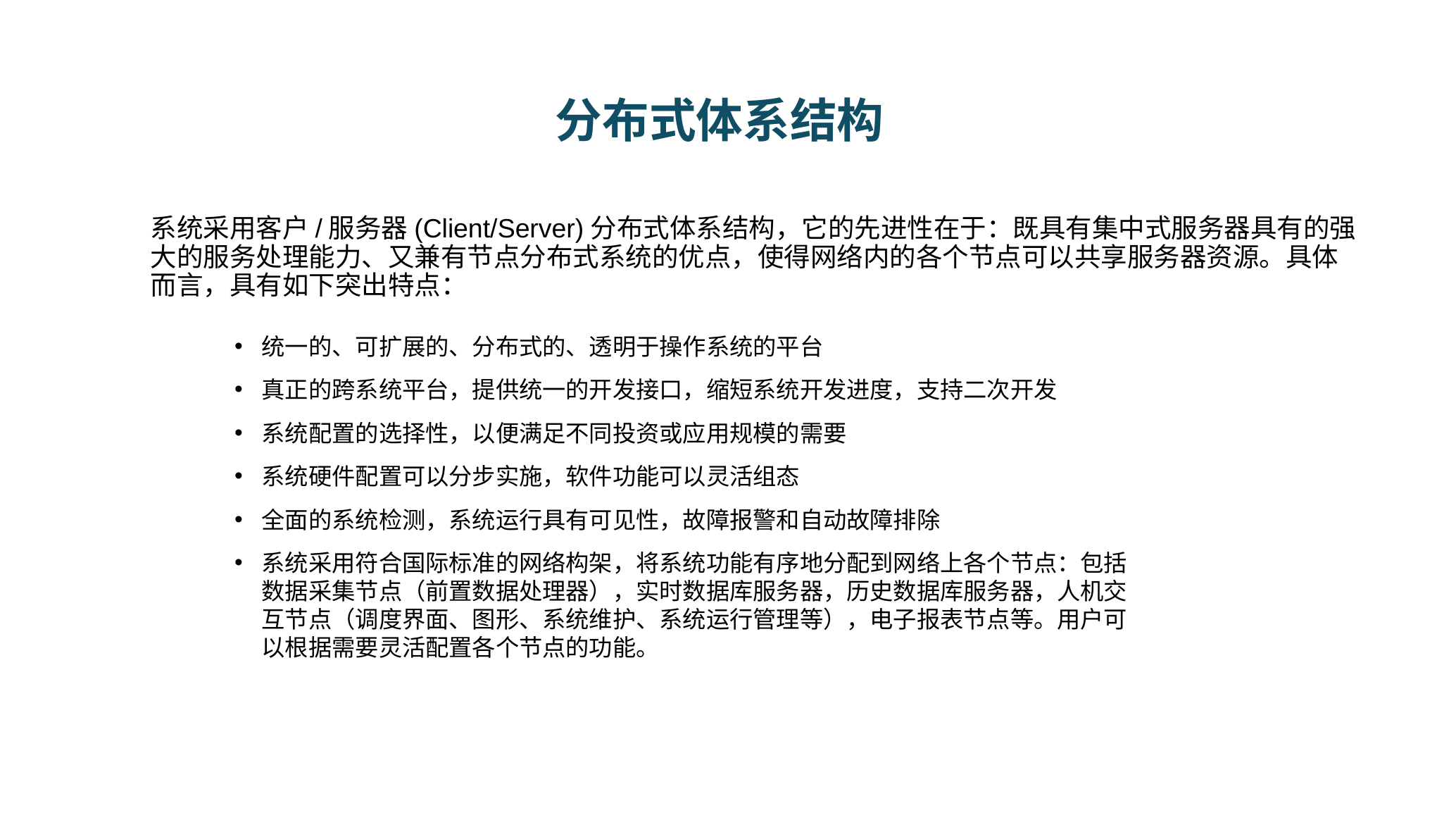

# 分布式体系结构
	系统采用客户/服务器(Client/Server)分布式体系结构，它的先进性在于：既具有集中式服务器具有的强大的服务处理能力、又兼有节点分布式系统的优点，使得网络内的各个节点可以共享服务器资源。具体而言，具有如下突出特点：
统一的、可扩展的、分布式的、透明于操作系统的平台
真正的跨系统平台，提供统一的开发接口，缩短系统开发进度，支持二次开发
系统配置的选择性，以便满足不同投资或应用规模的需要
系统硬件配置可以分步实施，软件功能可以灵活组态
全面的系统检测，系统运行具有可见性，故障报警和自动故障排除
系统采用符合国际标准的网络构架，将系统功能有序地分配到网络上各个节点：包括数据采集节点（前置数据处理器），实时数据库服务器，历史数据库服务器，人机交互节点（调度界面、图形、系统维护、系统运行管理等），电子报表节点等。用户可以根据需要灵活配置各个节点的功能。